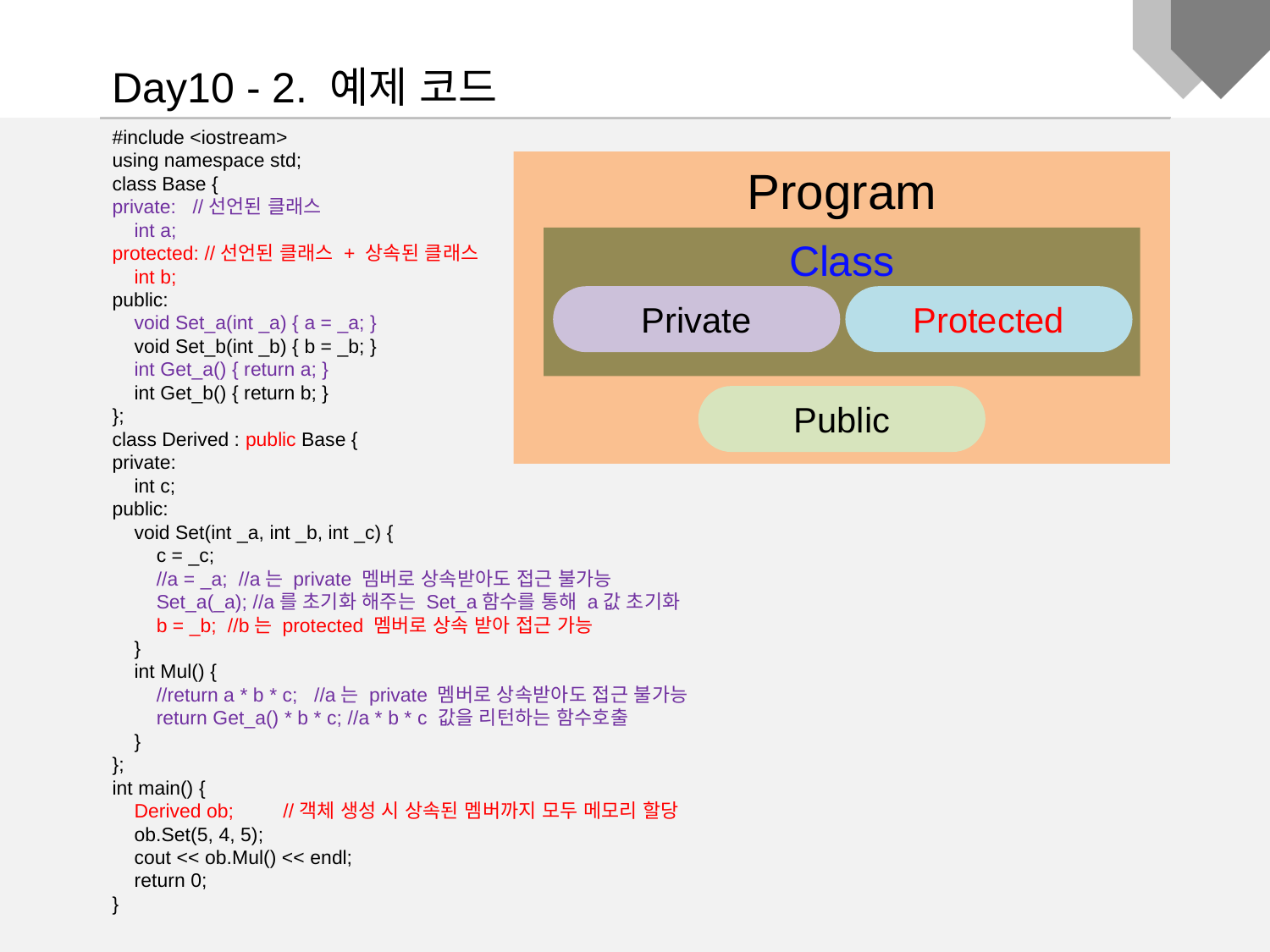

Day10 - 2. 예제 코드
#include <iostream>
using namespace std;
class Base {
private:   //선언된 클래스
    int a;
protected: //선언된 클래스 + 상속된 클래스
    int b;
public:
    void Set_a(int _a) { a = _a; }
    void Set_b(int _b) { b = _b; }
    int Get_a() { return a; }
    int Get_b() { return b; }
};
class Derived : public Base {
private:
    int c;
public:
    void Set(int _a, int _b, int _c) {
        c = _c;
        //a = _a;  //a는 private 멤버로 상속받아도 접근 불가능
        Set_a(_a); //a를 초기화 해주는 Set_a함수를 통해 a값 초기화
        b = _b;  //b는 protected 멤버로 상속 받아 접근 가능
    }
    int Mul() {
        //return a * b * c;   //a는 private 멤버로 상속받아도 접근 불가능
        return Get_a() * b * c; //a * b * c 값을 리턴하는 함수호출
    }
};
int main() {
    Derived ob;         //객체 생성 시 상속된 멤버까지 모두 메모리 할당
    ob.Set(5, 4, 5);
    cout << ob.Mul() << endl;
    return 0;
}
Program

Class

Private
Protected
Public